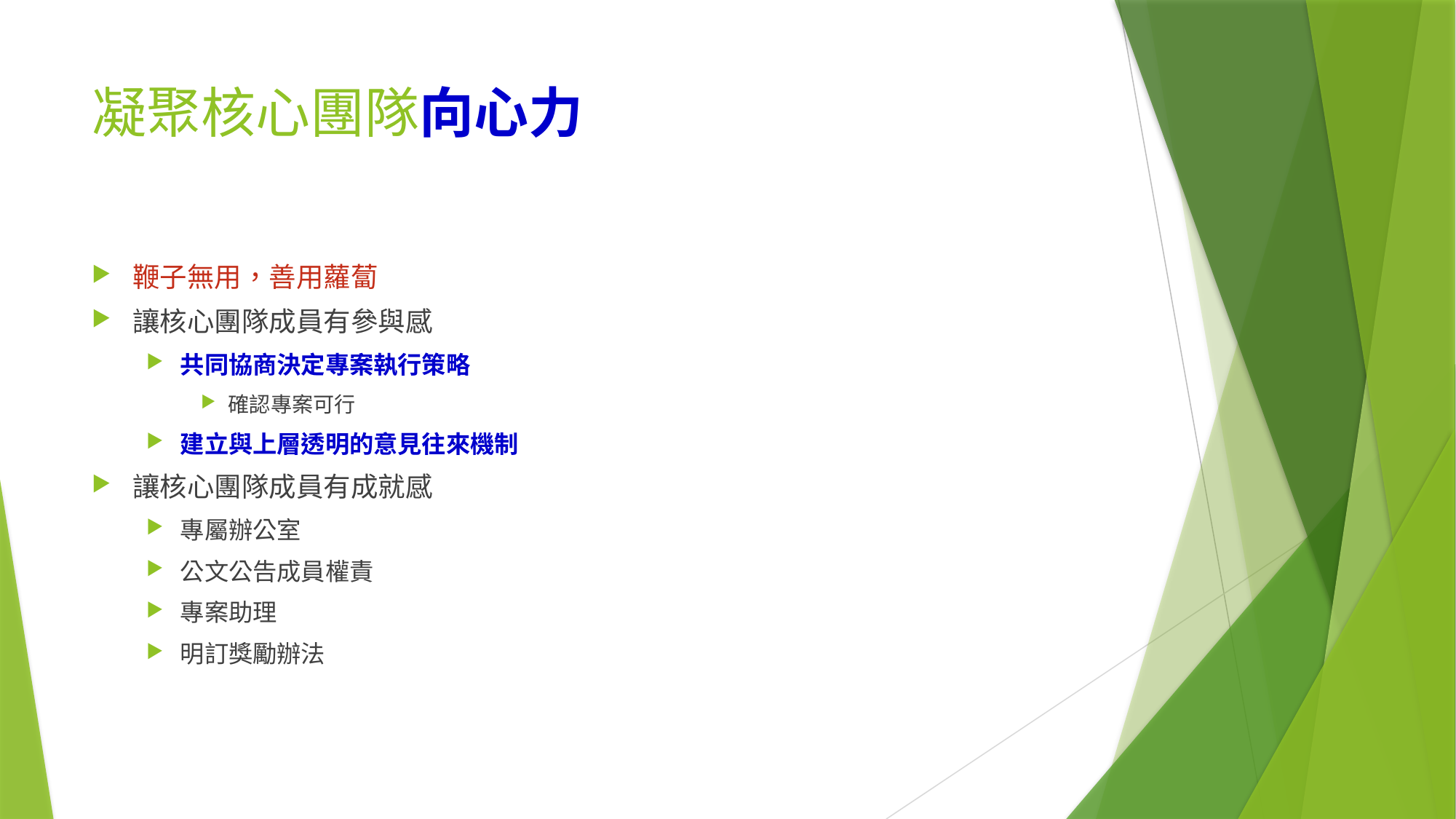

# 凝聚核心團隊向心力
鞭子無用，善用蘿蔔
讓核心團隊成員有參與感
共同協商決定專案執行策略
確認專案可行
建立與上層透明的意見往來機制
讓核心團隊成員有成就感
專屬辦公室
公文公告成員權責
專案助理
明訂獎勵辦法